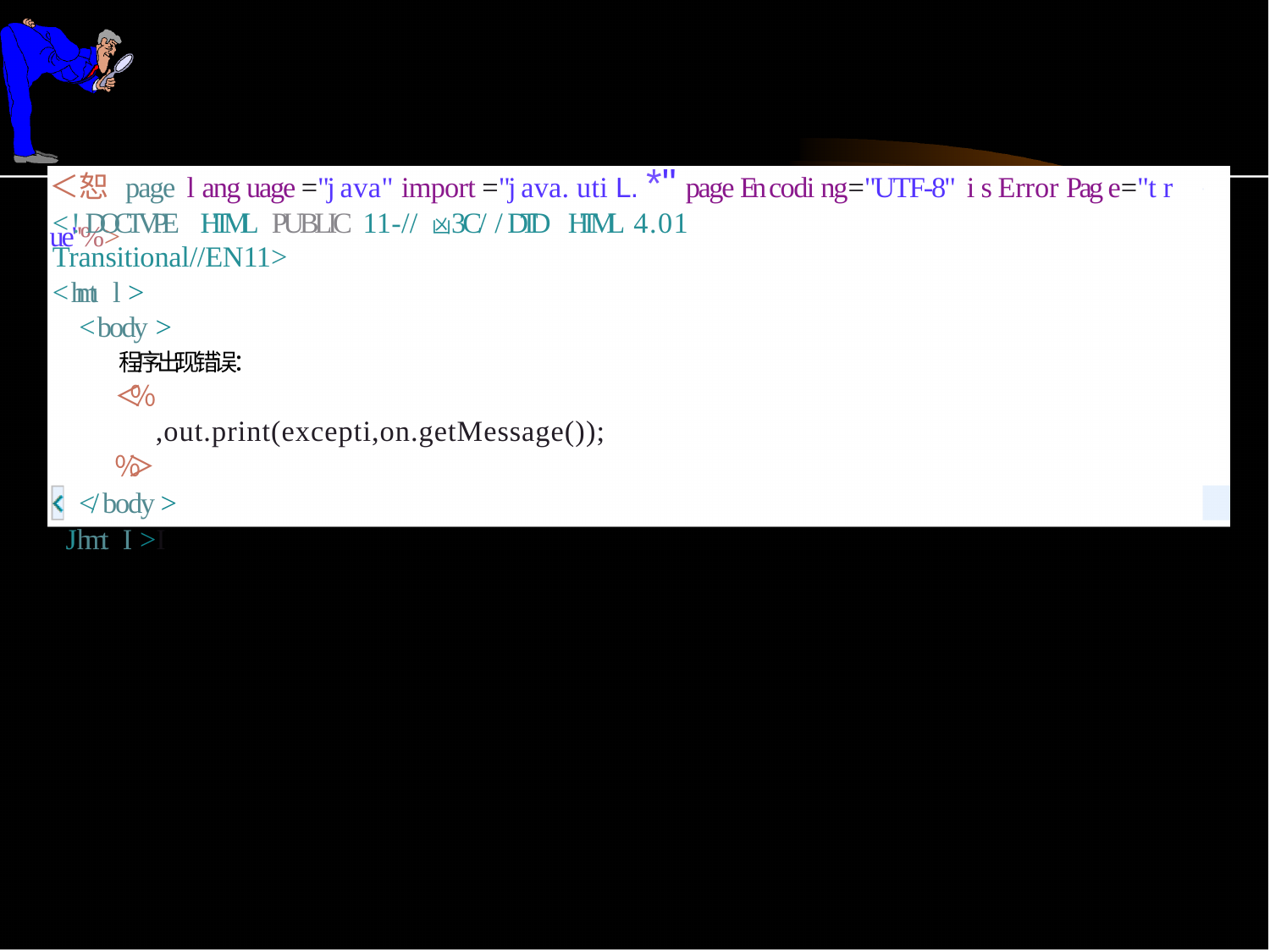

# ＜恕 page  l ang uage ="j ava" import ="j ava. uti L. *" page En  codi ng="UTF-8"  i s Error Pag e="t r ue''%>
< ! DOCTVPE                      HTML PUBLIC    11-// 凶 3C/  / DTD HTML 4.01 Transitional//EN11>
< hmt l >
< body >
程序出现错误：
＜％
,out.print(excepti,on.getMessage());
％＞
</ body >  Jhmt                       I >I